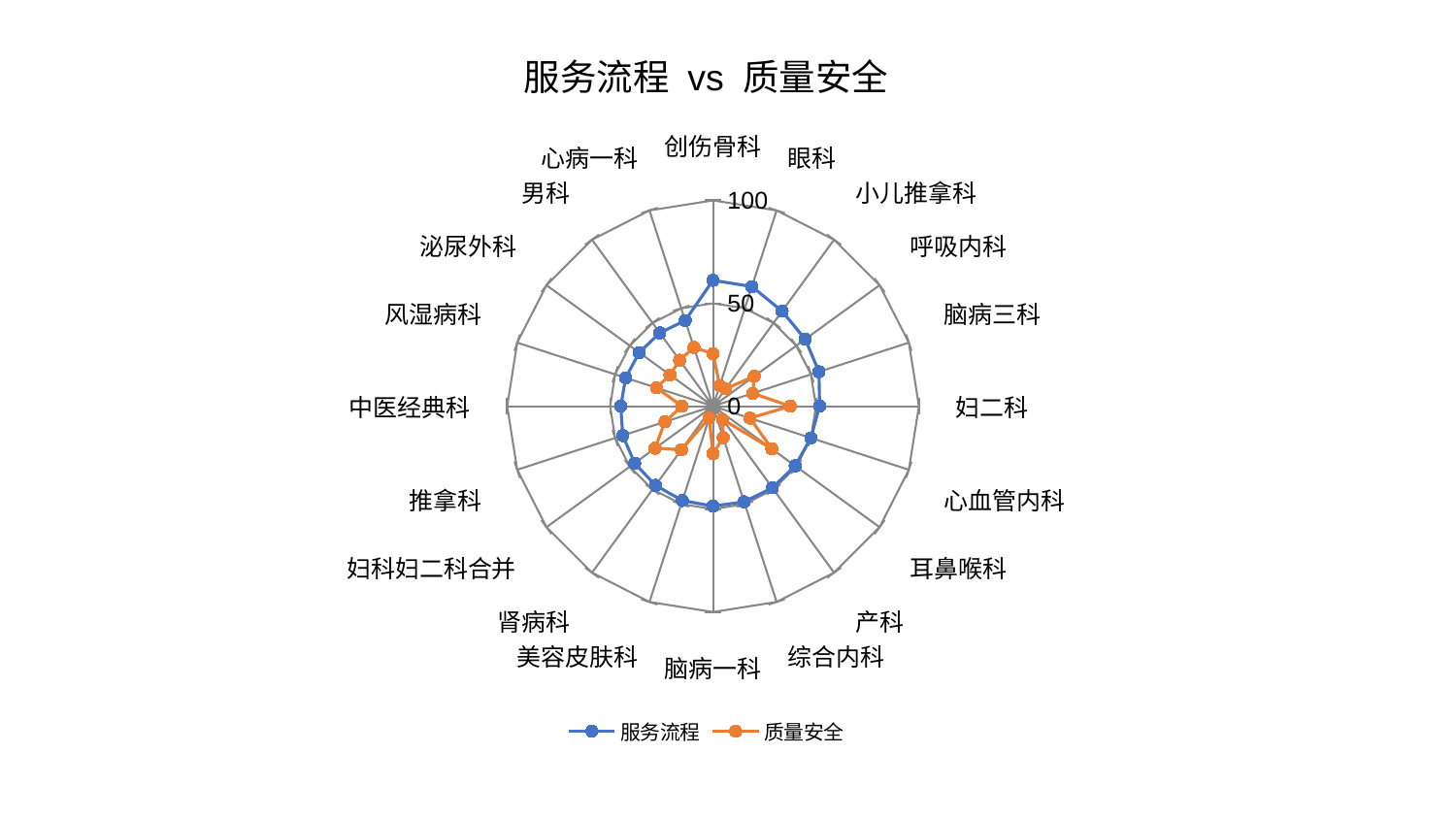

### Chart: 服务流程 vs 质量安全

| Category | 服务流程 | 质量安全 |
|---|---|---|
| 创伤骨科 | 61.16376891894468 | 25.489911287179623 |
| 眼科 | 61.11895471918926 | 10.566331542304203 |
| 小儿推拿科 | 57.08383462057492 | 10.417532771340007 |
| 呼吸内科 | 55.34408650291512 | 24.798560421503588 |
| 脑病三科 | 54.11453628340275 | 20.263726129889363 |
| 妇二科 | 51.76422330940092 | 37.531722536605706 |
| 心血管内科 | 49.957376645078156 | 18.902629607891313 |
| 耳鼻喉科 | 49.32401370179849 | 35.28143955553917 |
| 产科 | 49.046441416702734 | 8.046027163775765 |
| 综合内科 | 48.860899163253215 | 16.033295760051292 |
| 脑病一科 | 48.60277881422621 | 23.16160985817375 |
| 美容皮肤科 | 48.208187452555975 | 6.039471324047616 |
| 肾病科 | 47.59114033150776 | 26.17331274156613 |
| 妇科妇二科合并 | 47.08069662573476 | 34.813688671598655 |
| 推拿科 | 46.11172196932235 | 24.602556628532408 |
| 中医经典科 | 44.83755671534094 | 15.071450330224934 |
| 风湿病科 | 44.6305661573776 | 28.894512315128388 |
| 泌尿外科 | 44.340685158841666 | 25.8629891468417 |
| 男科 | 44.00826949594723 | 27.610990587843638 |
| 心病一科 | 43.78566306972093 | 30.08519148227399 |
58